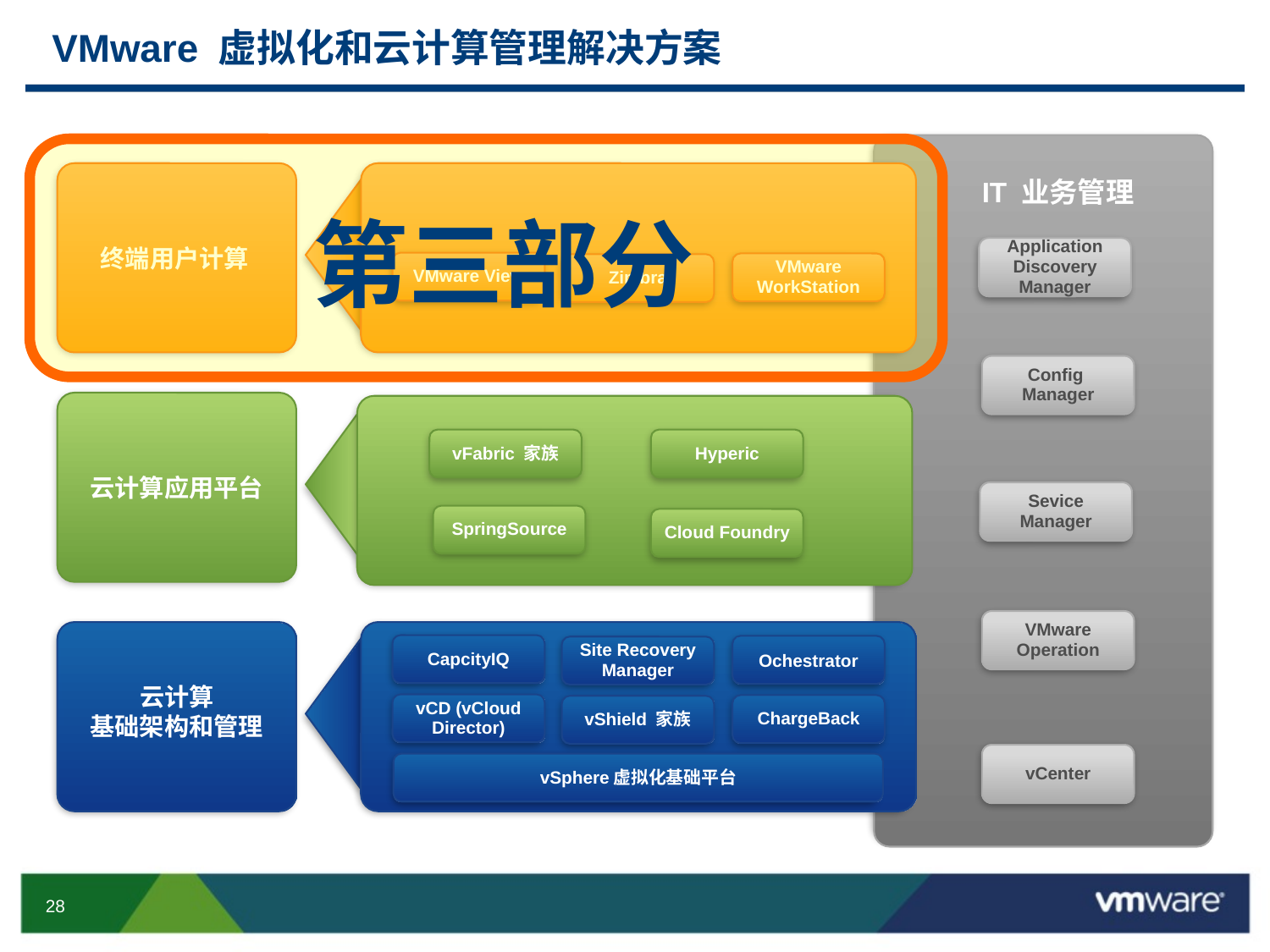

# VMware 虚拟化和云计算管理解决方案

IT 业务管理
Config
Manager
Sevice
Manager
VMware Operation
vCenter

终端用户计算

VMware View
VMware WorkStation
Zimbra
第三部分

Application Discovery Manager

云计算应用平台

vFabric 家族
Hyperic
Cloud Foundry

SpringSource

云计算
基础架构和管理

CapcityIQ
Ochestrator
Site Recovery Manager
vCD (vCloud Director)
ChargeBack
vShield 家族

vSphere虚拟化基础平台